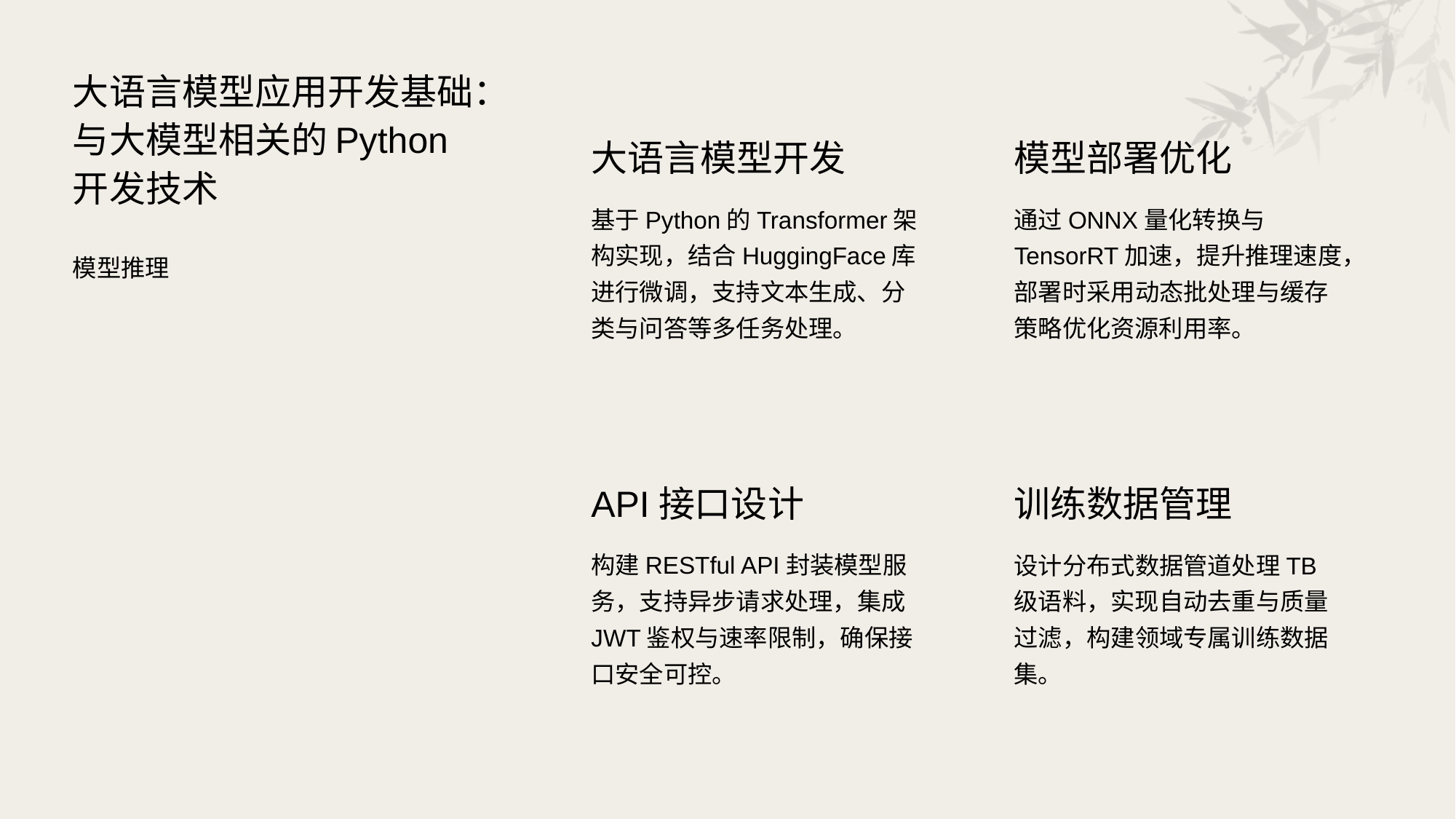

大语言模型应用开发基础：与大模型相关的Python开发技术

大语言模型开发
模型部署优化
基于Python的Transformer架构实现，结合HuggingFace库进行微调，支持文本生成、分类与问答等多任务处理。
通过ONNX量化转换与TensorRT加速，提升推理速度，部署时采用动态批处理与缓存策略优化资源利用率。
模型推理

API接口设计
训练数据管理
构建RESTful API封装模型服务，支持异步请求处理，集成JWT鉴权与速率限制，确保接口安全可控。
设计分布式数据管道处理TB级语料，实现自动去重与质量过滤，构建领域专属训练数据集。